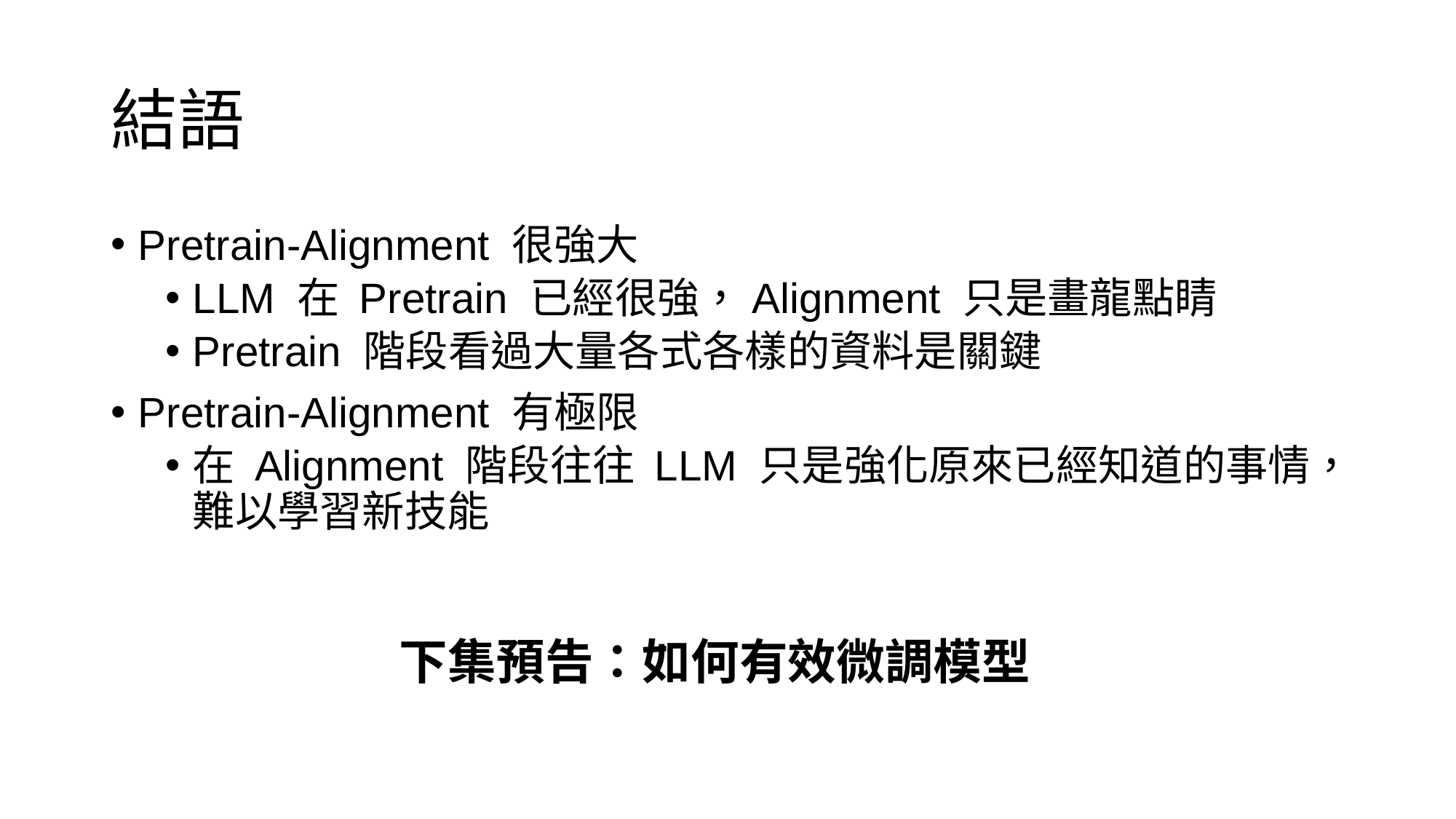

# 結語
Pretrain-Alignment 很強大
LLM 在 Pretrain 已經很強，Alignment 只是畫龍點睛
Pretrain 階段看過大量各式各樣的資料是關鍵
Pretrain-Alignment 有極限
在 Alignment 階段往往 LLM 只是強化原來已經知道的事情，難以學習新技能
下集預告：如何有效微調模型